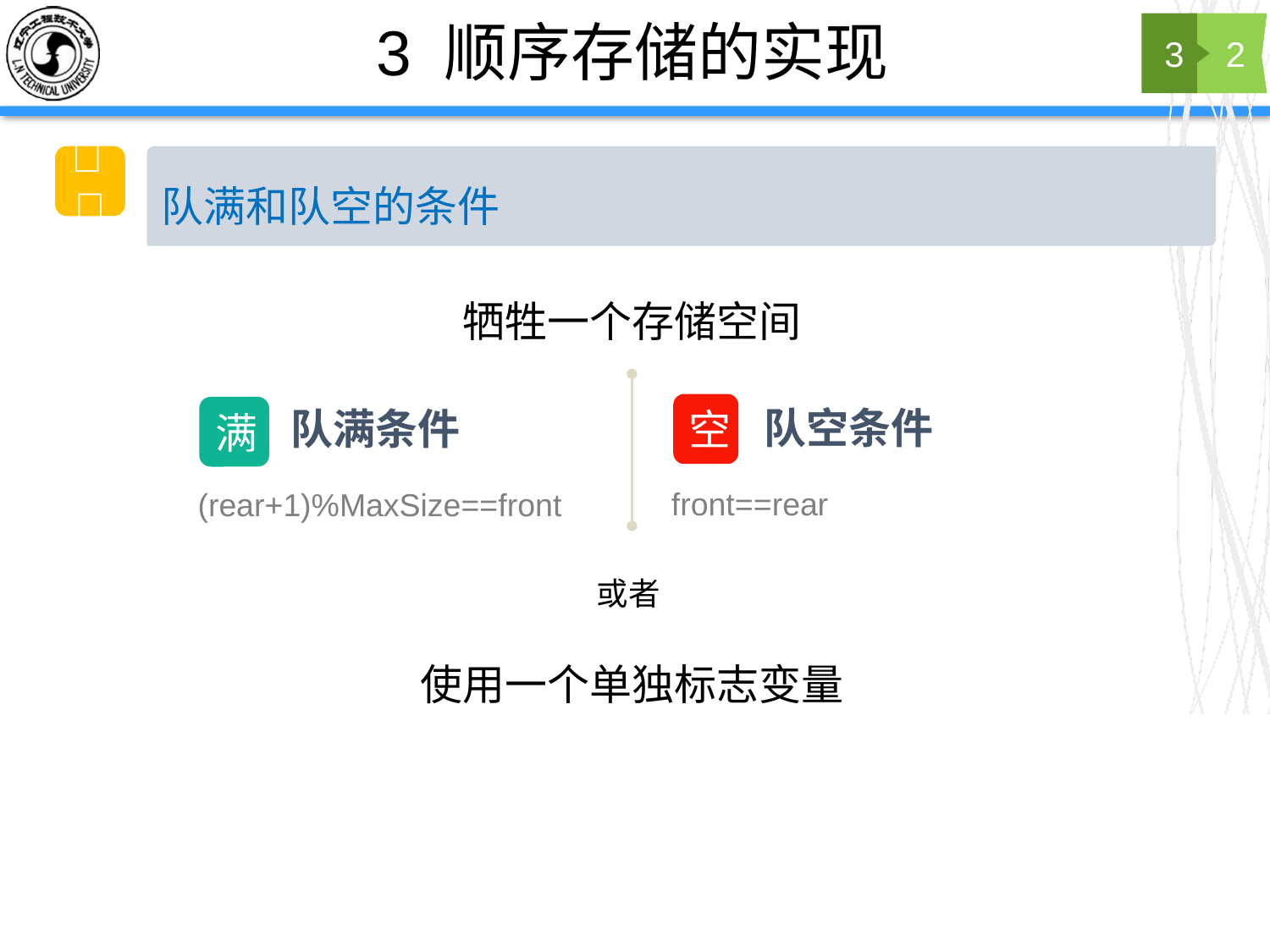

# 3 顺序存储的实现
3
2
💭
队满和队空的条件
牺牲一个存储空间
空
队空条件
front==rear
队满条件
满
(rear+1)%MaxSize==front
或者
使用一个单独标志变量